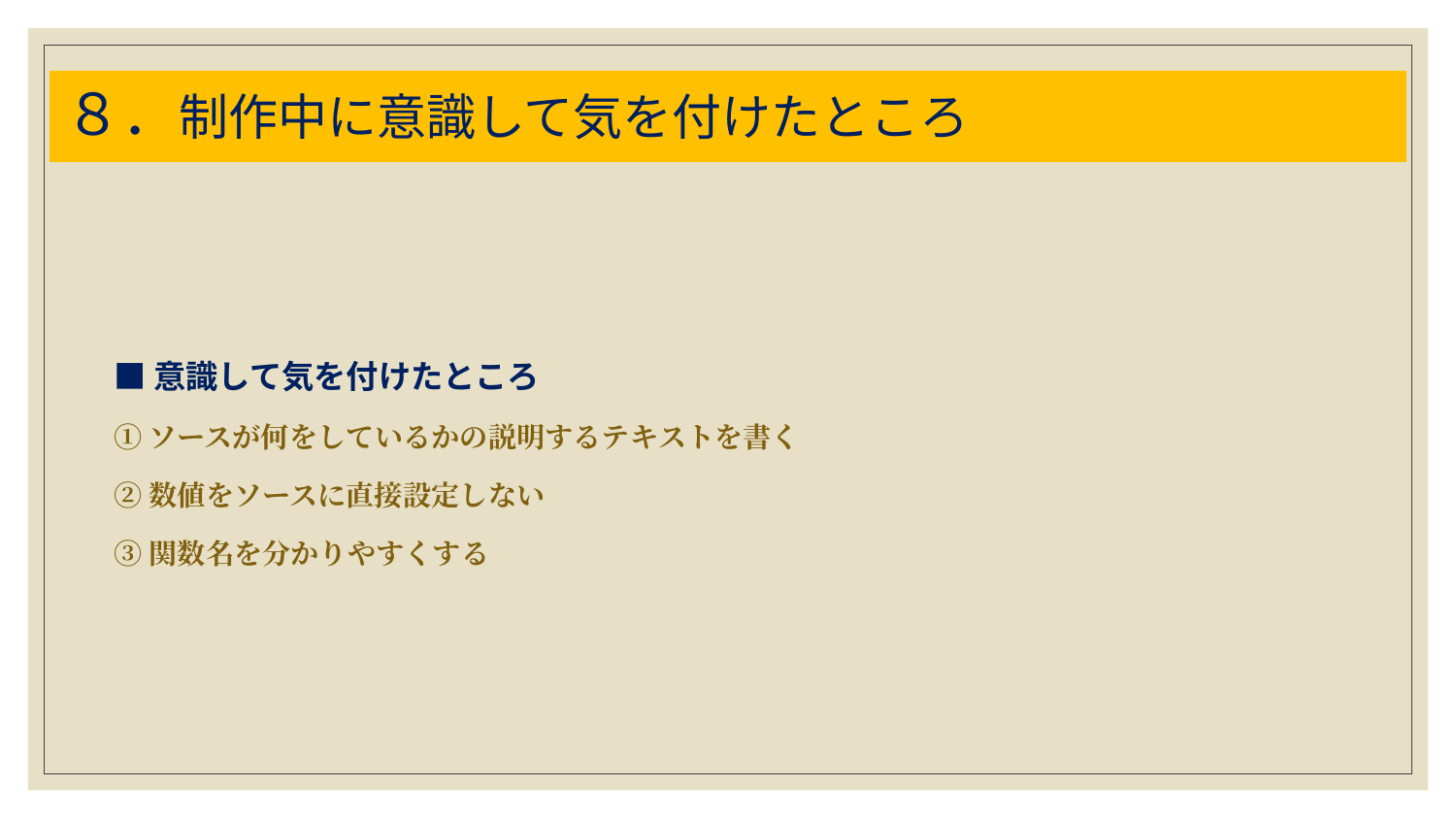

# ８．制作中に意識して気を付けたところ
■意識して気を付けたところ
①ソースが何をしているかの説明するテキストを書く
②数値をソースに直接設定しない
③関数名を分かりやすくする